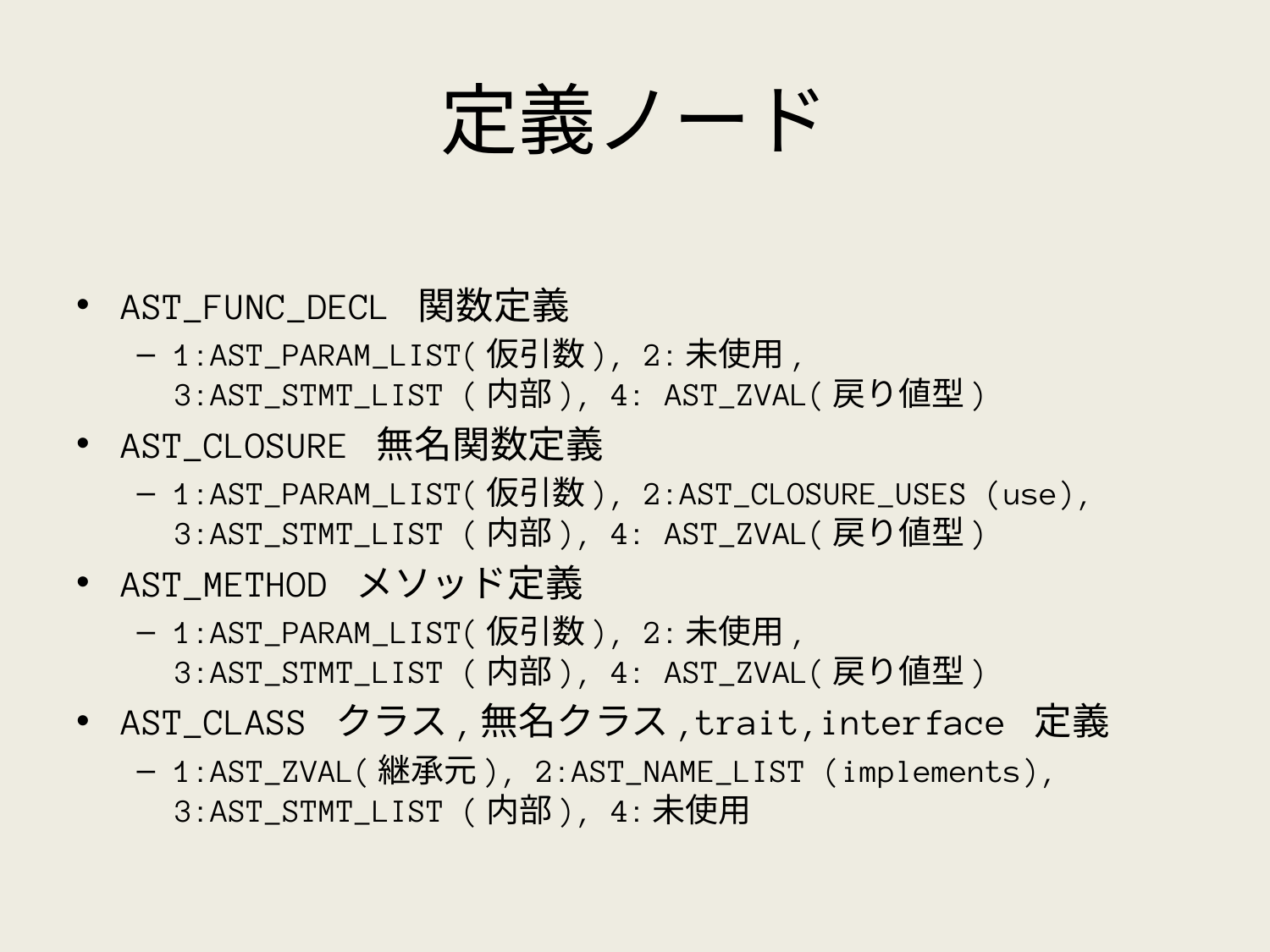

# 定義ノード

AST_FUNC_DECL 関数定義
1:AST_PARAM_LIST(仮引数), 2:未使用,
3:AST_STMT_LIST (内部), 4: AST_ZVAL(戻り値型)
AST_CLOSURE 無名関数定義
1:AST_PARAM_LIST(仮引数), 2:AST_CLOSURE_USES (use), 3:AST_STMT_LIST (内部), 4: AST_ZVAL(戻り値型)
AST_METHOD メソッド定義
1:AST_PARAM_LIST(仮引数), 2:未使用,
3:AST_STMT_LIST (内部), 4: AST_ZVAL(戻り値型)
AST_CLASS クラス,無名クラス,trait,interface 定義
1:AST_ZVAL(継承元), 2:AST_NAME_LIST (implements), 3:AST_STMT_LIST (内部), 4:未使用